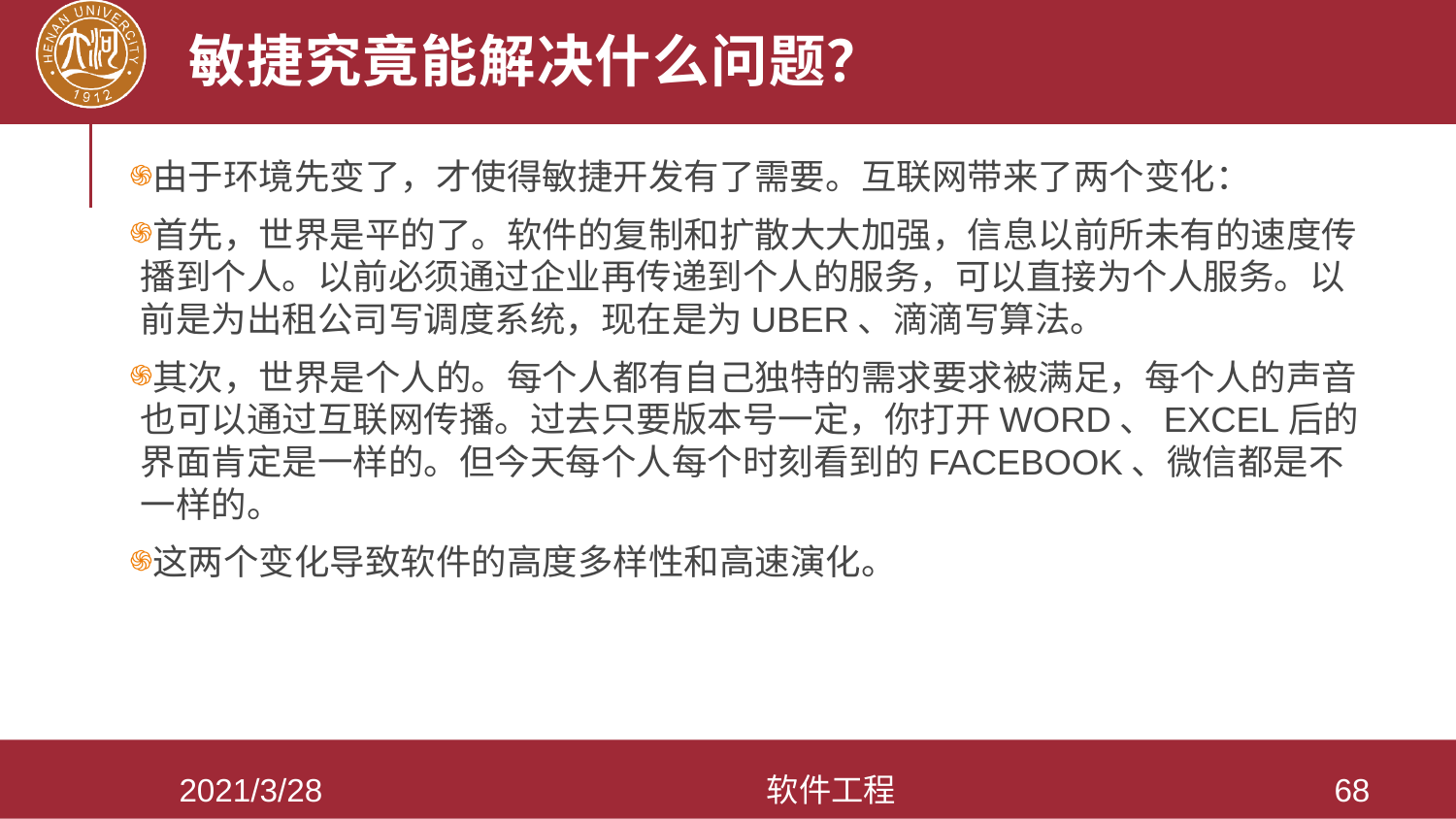

# 敏捷究竟能解决什么问题？
由于环境先变了，才使得敏捷开发有了需要。互联网带来了两个变化：
首先，世界是平的了。软件的复制和扩散大大加强，信息以前所未有的速度传播到个人。以前必须通过企业再传递到个人的服务，可以直接为个人服务。以前是为出租公司写调度系统，现在是为UBER、滴滴写算法。
其次，世界是个人的。每个人都有自己独特的需求要求被满足，每个人的声音也可以通过互联网传播。过去只要版本号一定，你打开WORD、EXCEL后的界面肯定是一样的。但今天每个人每个时刻看到的FACEBOOK、微信都是不一样的。
这两个变化导致软件的高度多样性和高速演化。

2021/3/28
软件工程
68